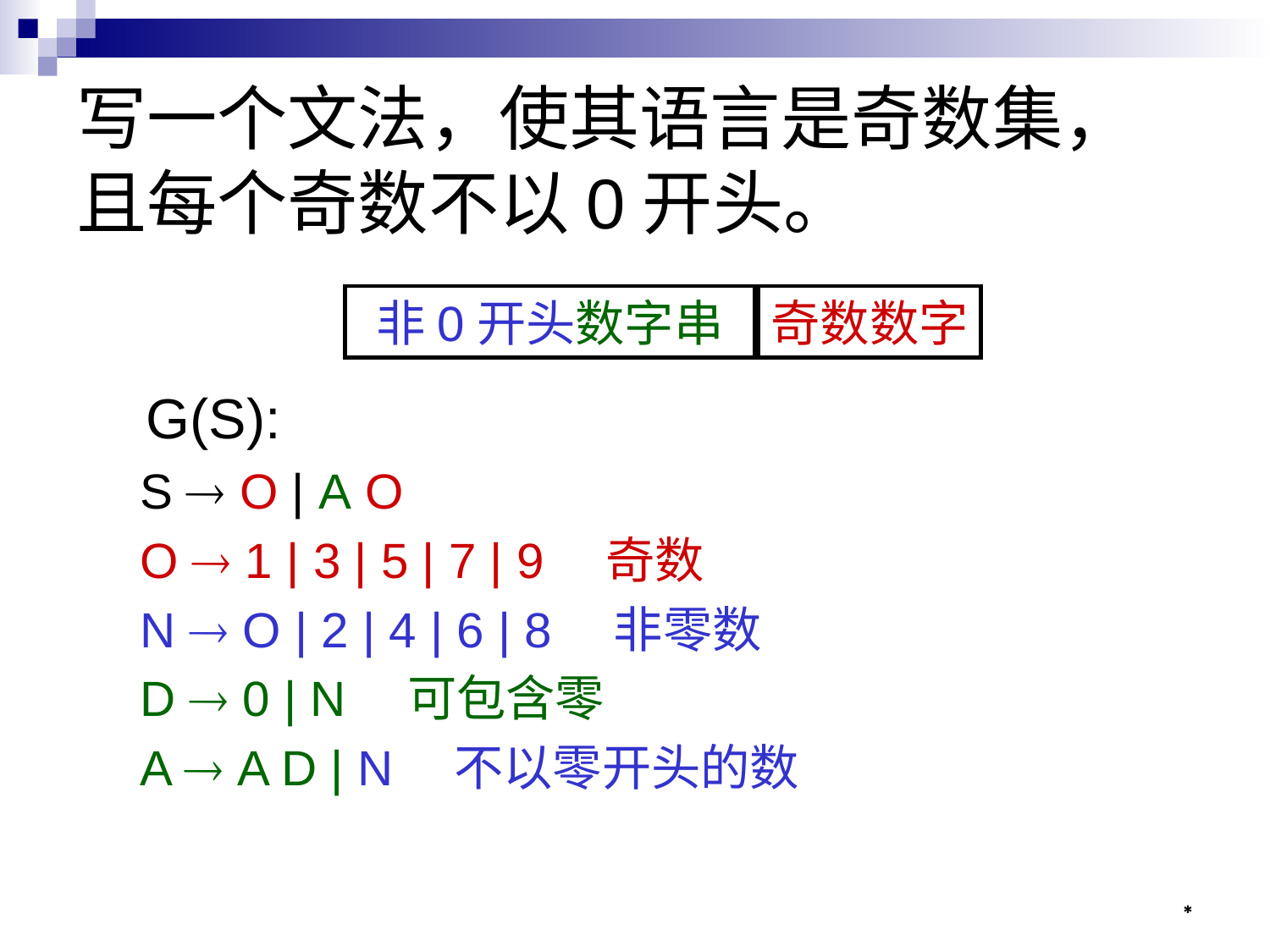

# 写一个文法，使其语言是奇数集，且每个奇数不以0开头。
非0开头数字串
奇数数字
　G(S):
S → O | A O
O → 1 | 3 | 5 | 7 | 9　奇数
N → O | 2 | 4 | 6 | 8　非零数
D → 0 | N　可包含零
A → A D | N　不以零开头的数
*